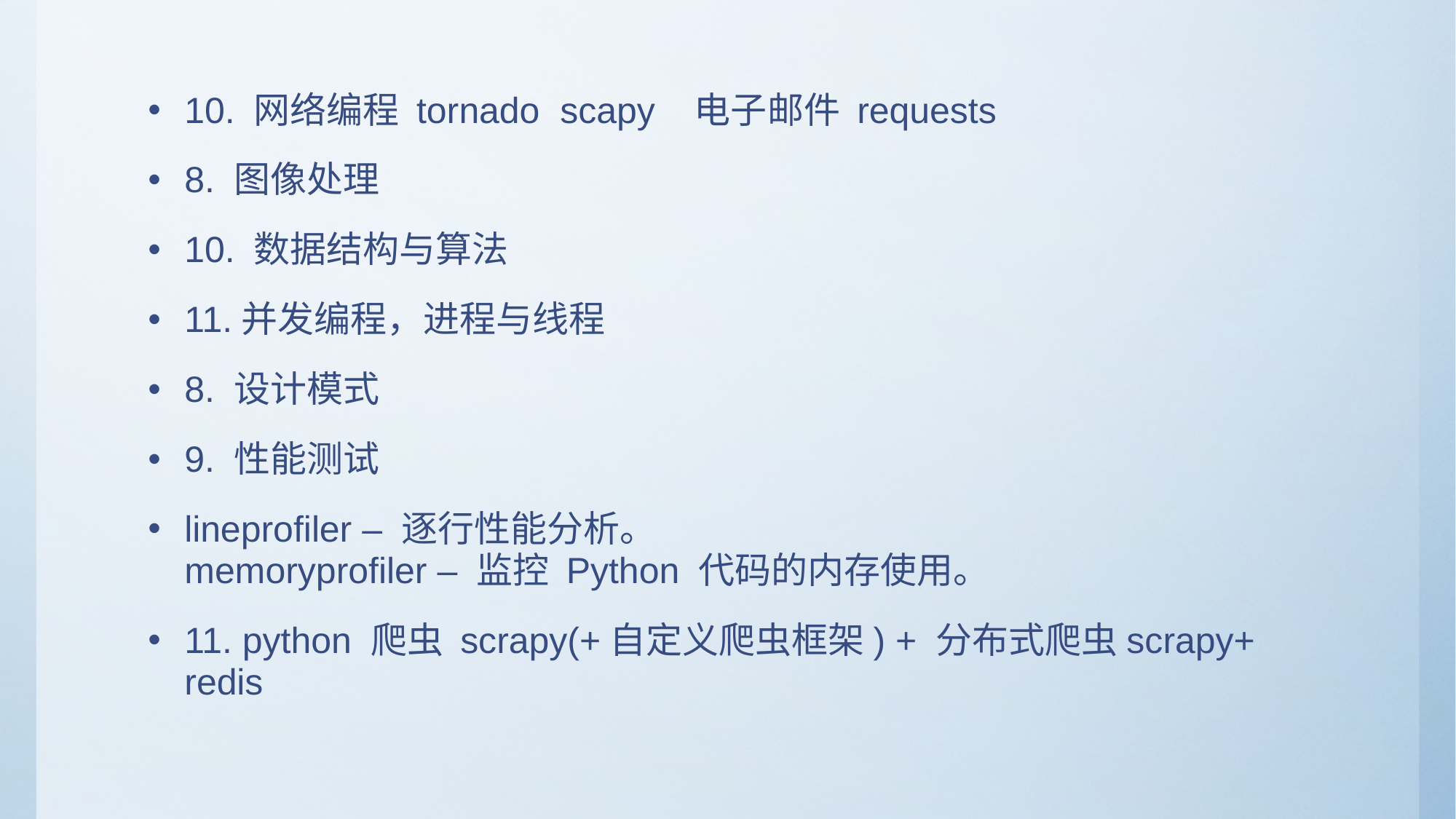

10. 网络编程 tornado  scapy   电子邮件 requests
8. 图像处理
10. 数据结构与算法
11.并发编程，进程与线程
8. 设计模式
9. 性能测试
lineprofiler – 逐行性能分析。 
memoryprofiler – 监控 Python 代码的内存使用。
11. python 爬虫 scrapy(+自定义爬虫框架) + 分布式爬虫scrapy+ redis